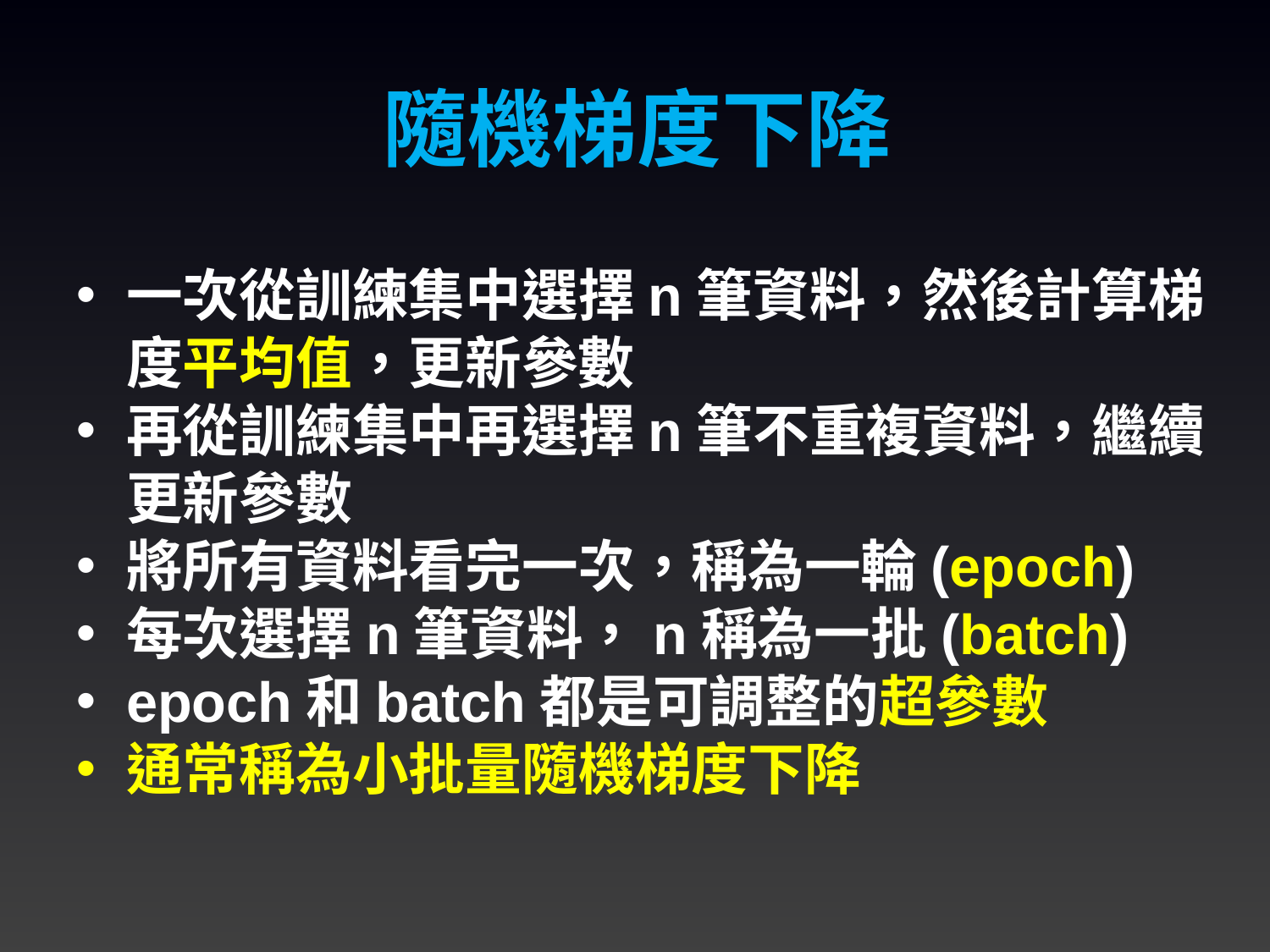

隨機梯度下降
一次從訓練集中選擇n筆資料，然後計算梯度平均值，更新參數
再從訓練集中再選擇n筆不重複資料，繼續更新參數
將所有資料看完一次，稱為一輪(epoch)
每次選擇n筆資料，n稱為一批(batch)
epoch和batch都是可調整的超參數
通常稱為小批量隨機梯度下降